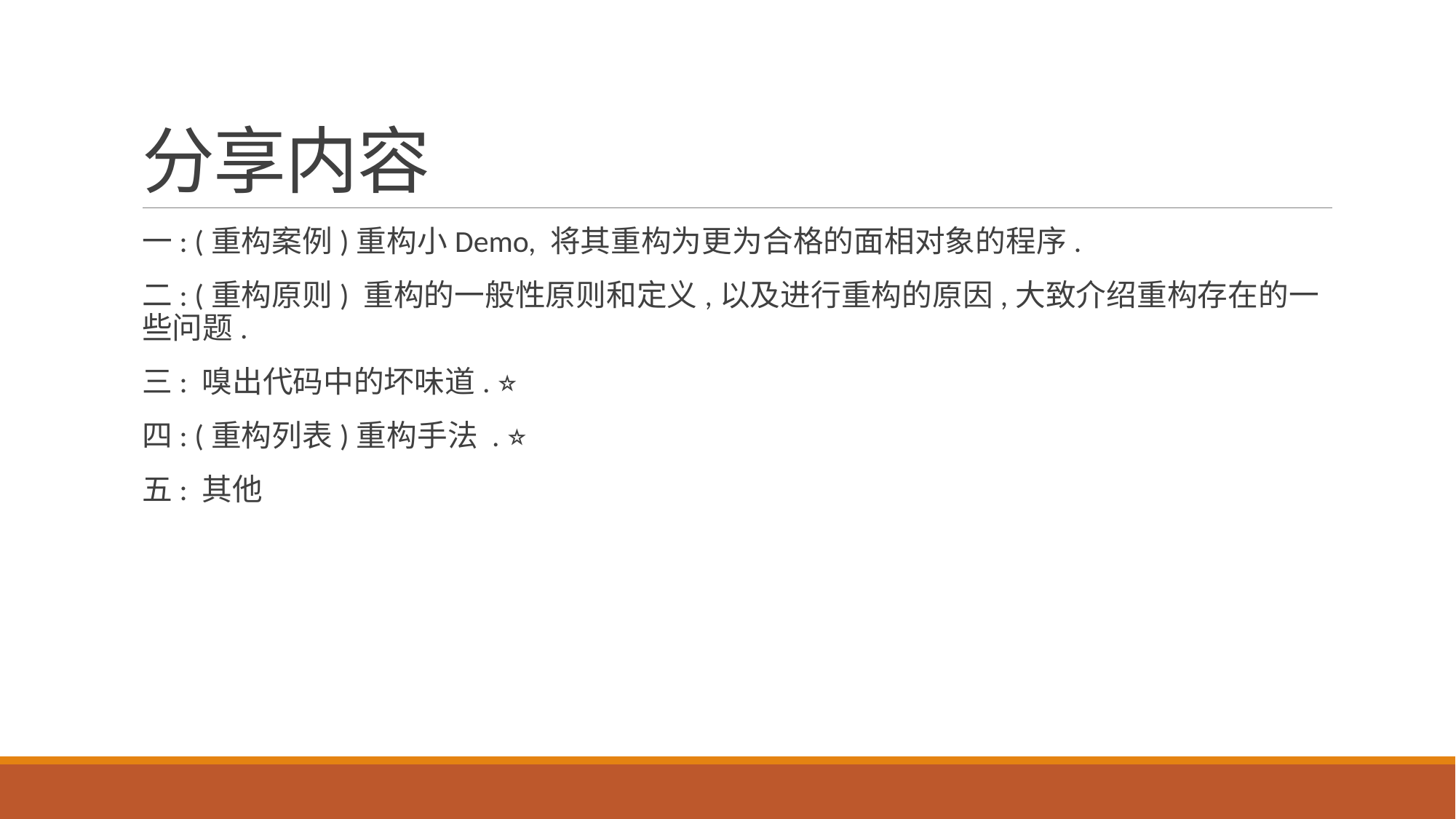

# 分享内容
一: (重构案例)重构小Demo, 将其重构为更为合格的面相对象的程序.
二: (重构原则) 重构的一般性原则和定义,以及进行重构的原因,大致介绍重构存在的一些问题.
三: 嗅出代码中的坏味道. ⭐️
四: (重构列表)重构手法 . ⭐️
五: 其他